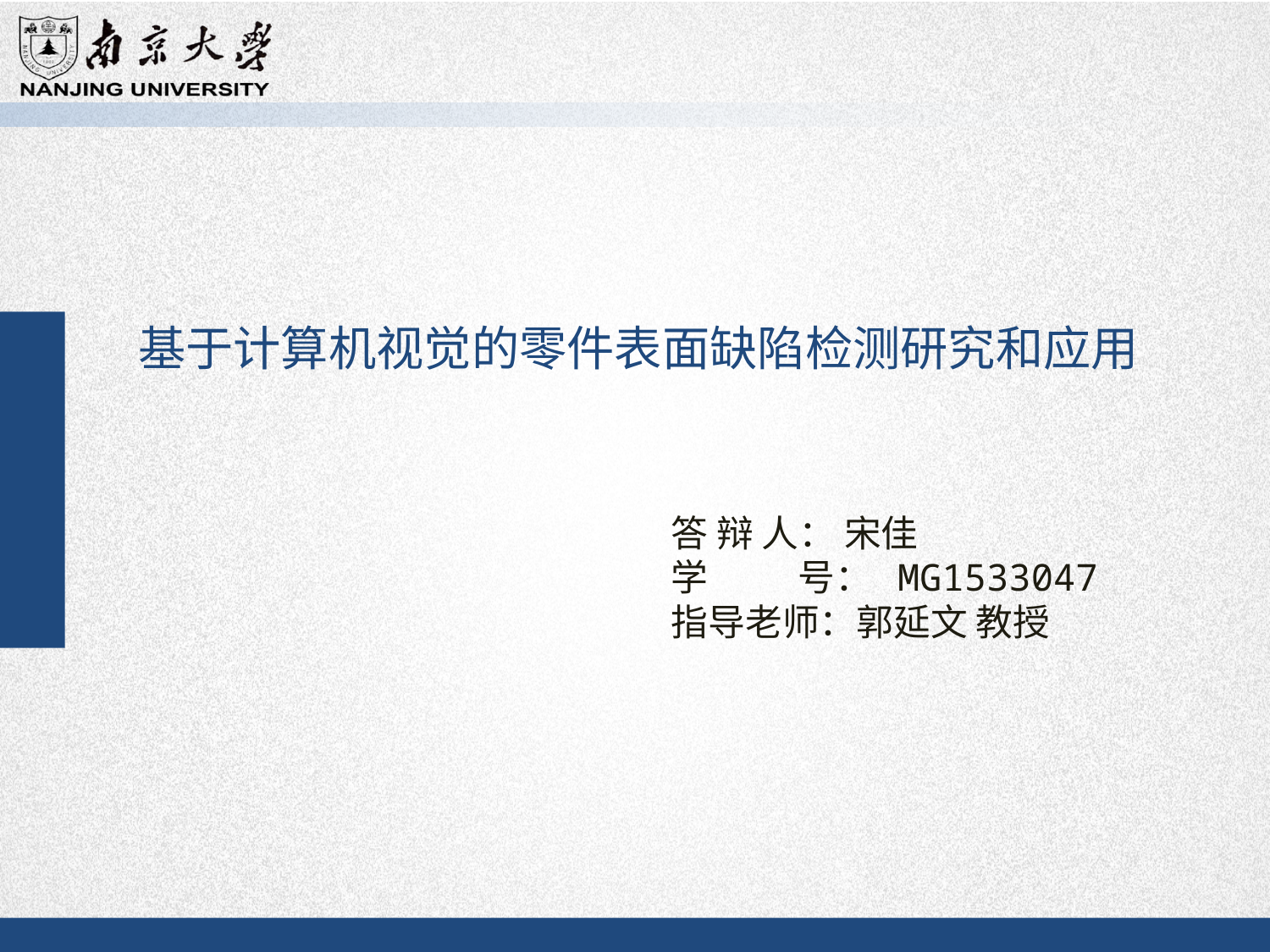

基于计算机视觉的零件表面缺陷检测研究和应用
答 辩 人： 宋佳
学    	号：  MG1533047
指导老师：郭延文 教授